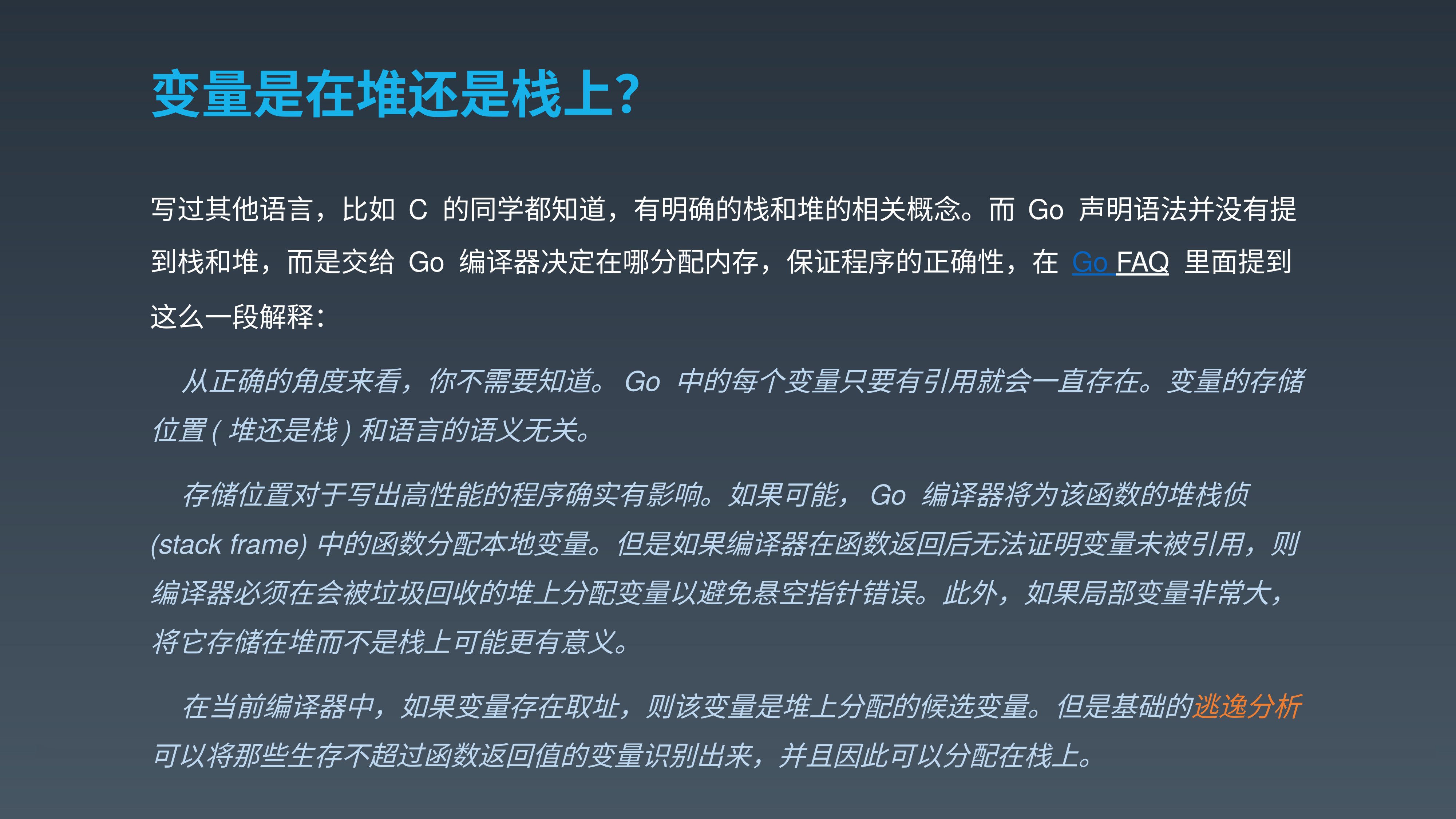

# 变量是在堆还是栈上？
写过其他语言，比如 C 的同学都知道，有明确的栈和堆的相关概念。而 Go 声明语法并没有提到栈和堆，而是交给 Go 编译器决定在哪分配内存，保证程序的正确性，在 Go FAQ 里面提到这么一段解释：
    从正确的角度来看，你不需要知道。Go 中的每个变量只要有引用就会一直存在。变量的存储位置(堆还是栈)和语言的语义无关。
    存储位置对于写出高性能的程序确实有影响。如果可能，Go 编译器将为该函数的堆栈侦(stack frame)中的函数分配本地变量。但是如果编译器在函数返回后无法证明变量未被引用，则编译器必须在会被垃圾回收的堆上分配变量以避免悬空指针错误。此外，如果局部变量非常大，将它存储在堆而不是栈上可能更有意义。
    在当前编译器中，如果变量存在取址，则该变量是堆上分配的候选变量。但是基础的逃逸分析可以将那些生存不超过函数返回值的变量识别出来，并且因此可以分配在栈上。